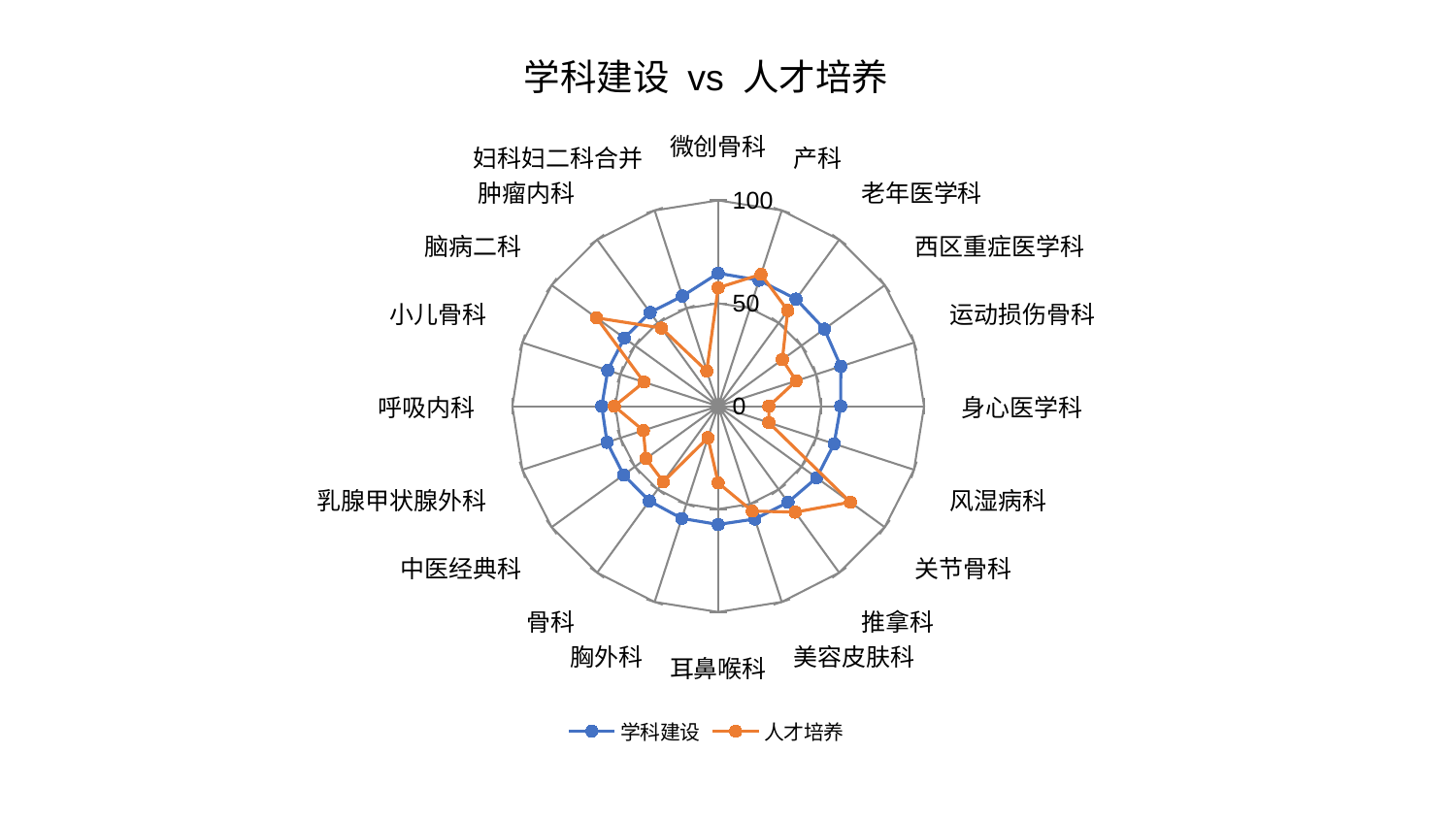

### Chart: 学科建设 vs 人才培养

| Category | 学科建设 | 人才培养 |
|---|---|---|
| 微创骨科 | 64.58972013383782 | 57.55171141744241 |
| 产科 | 64.36729485283915 | 67.36976872866934 |
| 老年医学科 | 64.35375072688959 | 57.48499673050418 |
| 西区重症医学科 | 63.73971316932489 | 38.5201449756671 |
| 运动损伤骨科 | 62.61911533033436 | 39.84146903869446 |
| 身心医学科 | 59.514772385631666 | 24.61287420044609 |
| 风湿病科 | 59.2031793751994 | 25.875525900496154 |
| 关节骨科 | 59.13343771350751 | 79.34434141451804 |
| 推拿科 | 57.71848877465437 | 63.654285720355354 |
| 美容皮肤科 | 57.643113973052074 | 53.57780181573426 |
| 耳鼻喉科 | 57.48655939740451 | 37.282208922365406 |
| 胸外科 | 57.35979810622127 | 16.123038649457655 |
| 骨科 | 56.90973600292207 | 45.40284979720685 |
| 中医经典科 | 56.81037503554383 | 43.370372045114486 |
| 乳腺甲状腺外科 | 56.78144496781818 | 38.23850681282991 |
| 呼吸内科 | 56.54286184378418 | 50.44848438085652 |
| 小儿骨科 | 56.40399725853991 | 37.88324658039665 |
| 脑病二科 | 56.374587712954956 | 73.00667005358784 |
| 肿瘤内科 | 56.28815719736043 | 46.94075160355491 |
| 妇科妇二科合并 | 56.253342317492134 | 17.989394006137047 |
21